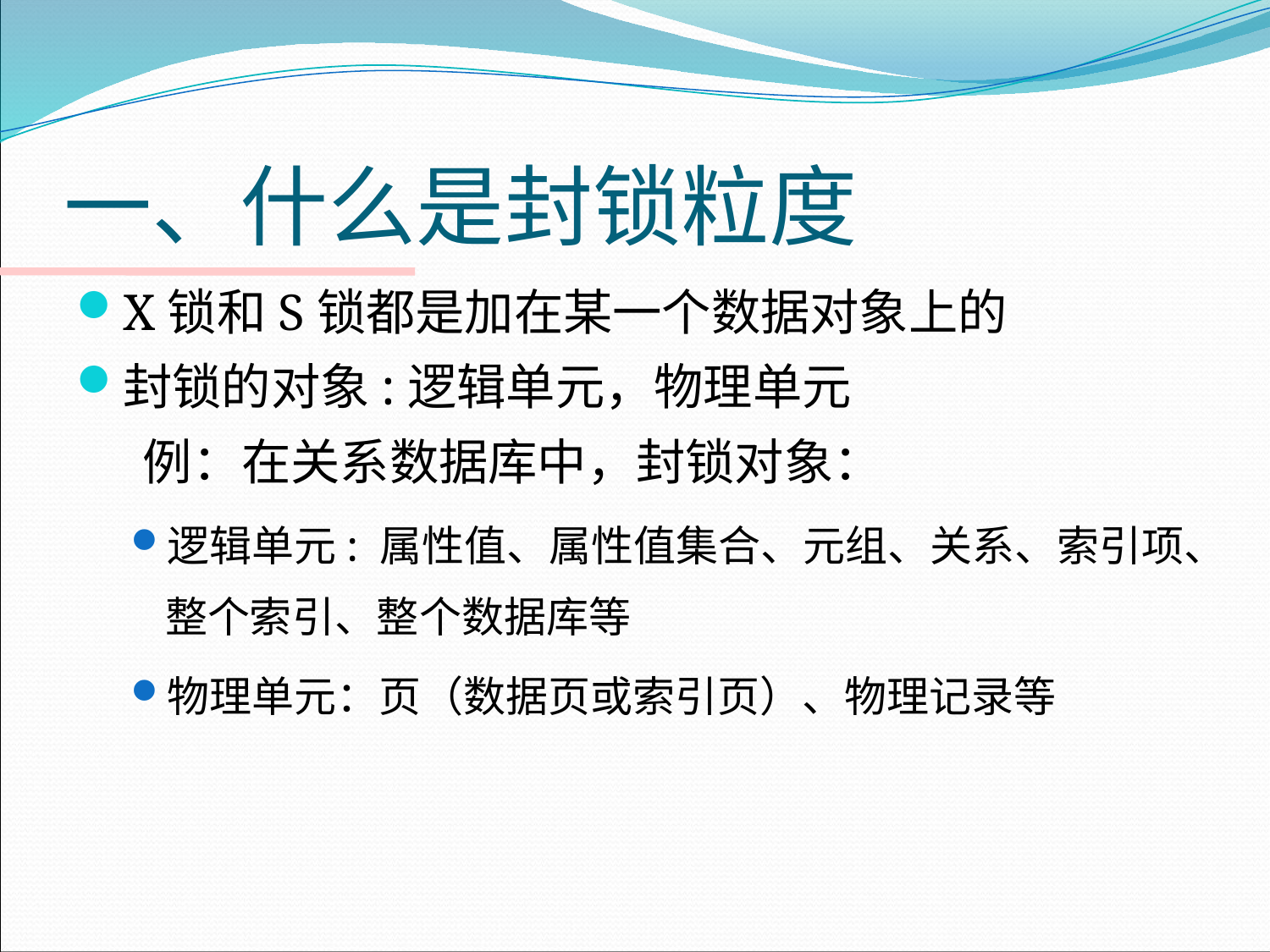

# 一、什么是封锁粒度
X锁和S锁都是加在某一个数据对象上的
封锁的对象:逻辑单元，物理单元
     例：在关系数据库中，封锁对象：
逻辑单元: 属性值、属性值集合、元组、关系、索引项、整个索引、整个数据库等
物理单元：页（数据页或索引页）、物理记录等
1040